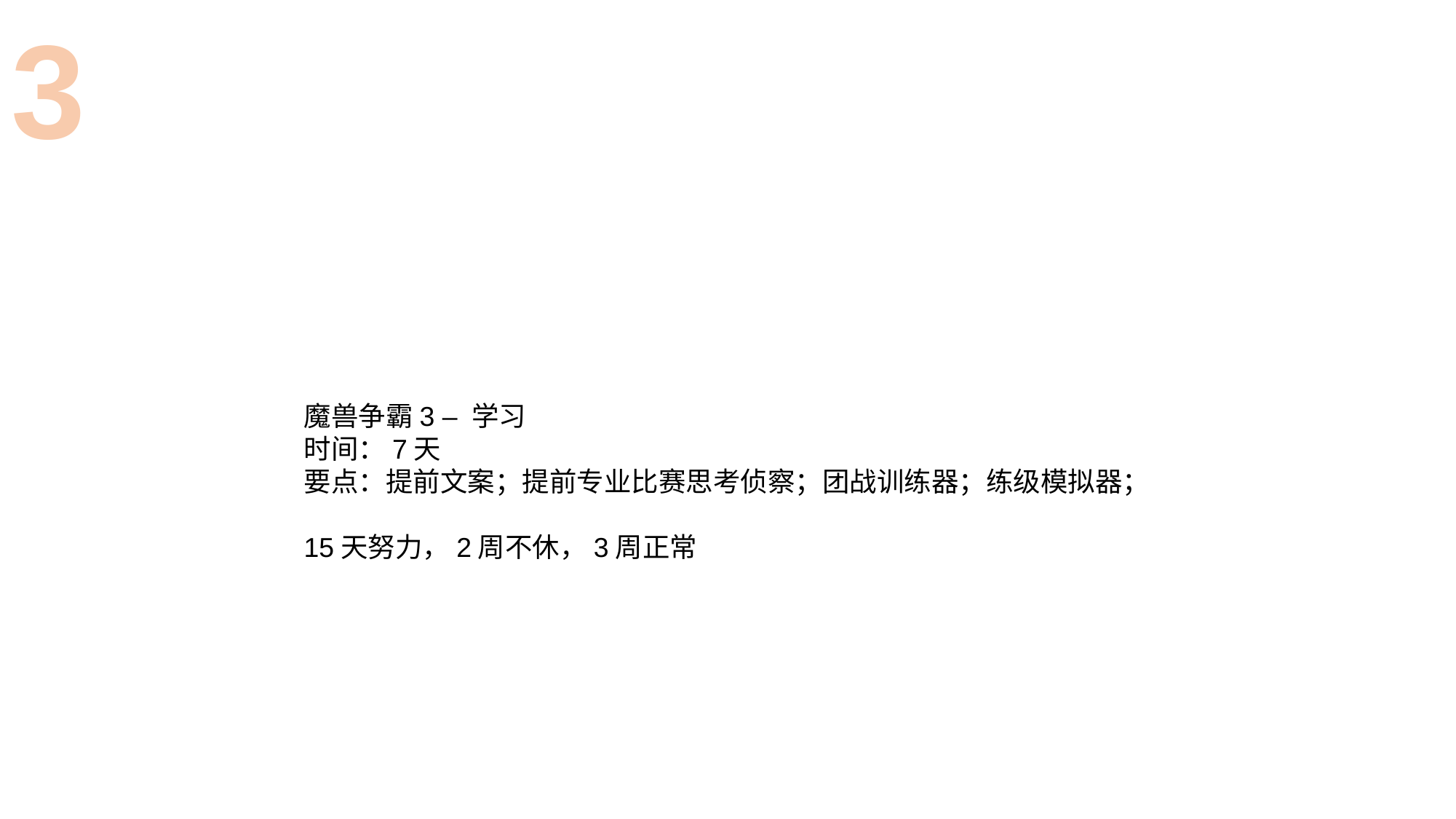

3

魔兽争霸3 – 学习
时间：7天
要点：提前文案；提前专业比赛思考侦察；团战训练器；练级模拟器；

15天努力，2周不休，3周正常